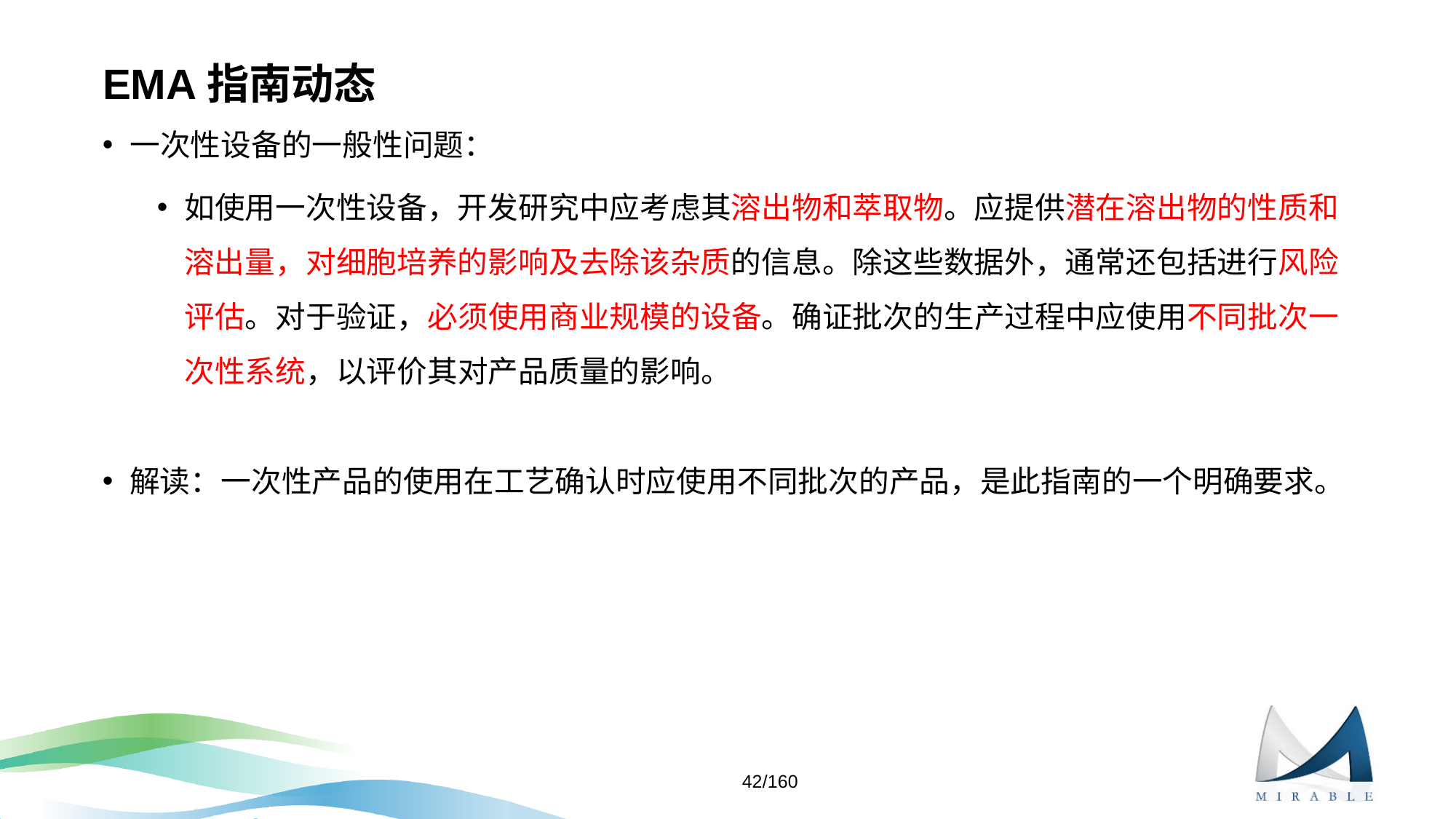

# EMA指南动态
一次性设备的一般性问题：
如使用一次性设备，开发研究中应考虑其溶出物和萃取物。应提供潜在溶出物的性质和溶出量，对细胞培养的影响及去除该杂质的信息。除这些数据外，通常还包括进行风险评估。对于验证，必须使用商业规模的设备。确证批次的生产过程中应使用不同批次一次性系统，以评价其对产品质量的影响。

解读：一次性产品的使用在工艺确认时应使用不同批次的产品，是此指南的一个明确要求。
42/160